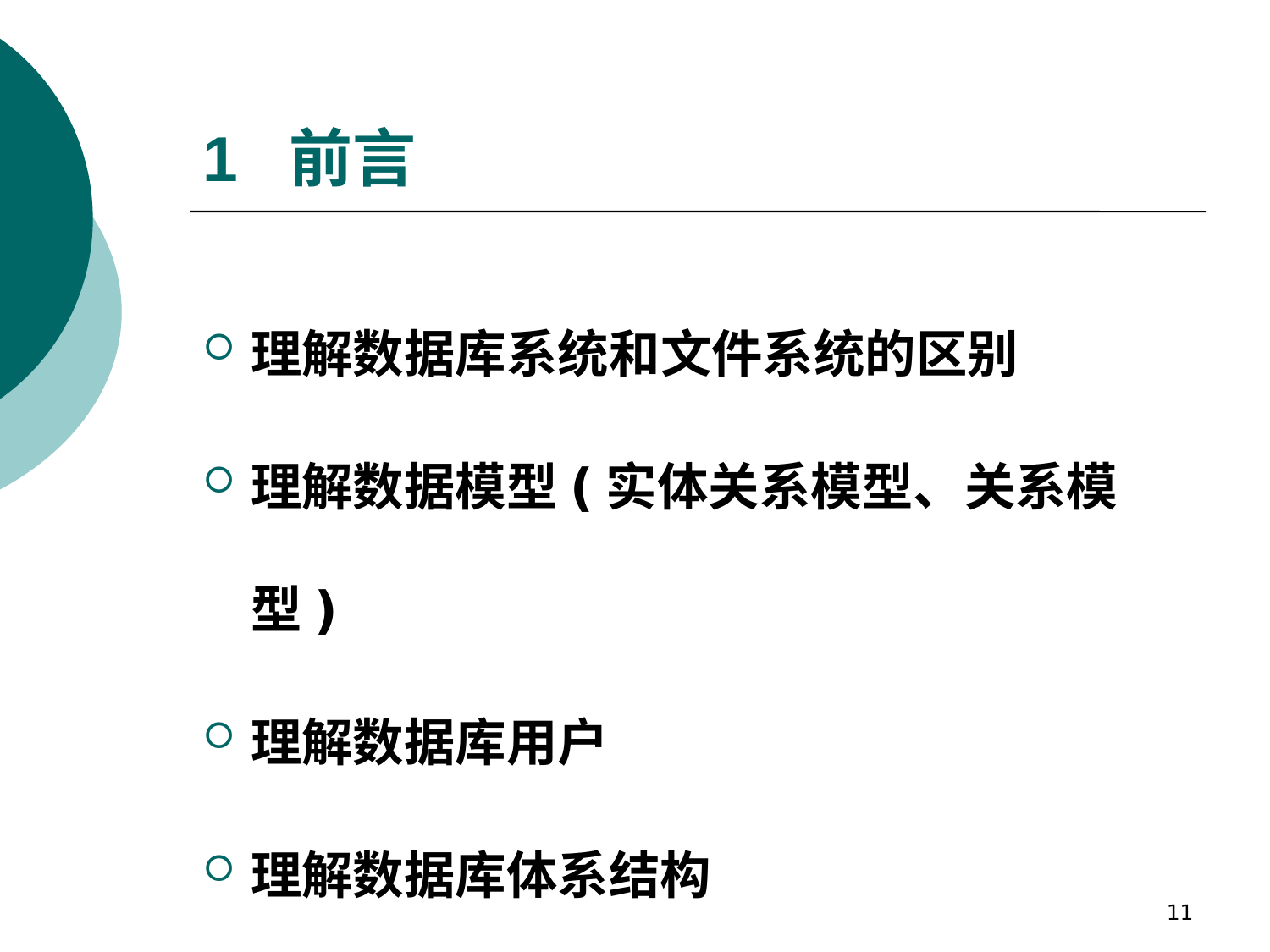

# 1  前言
理解数据库系统和文件系统的区别
理解数据模型(实体关系模型、关系模型)
理解数据库用户
理解数据库体系结构
11